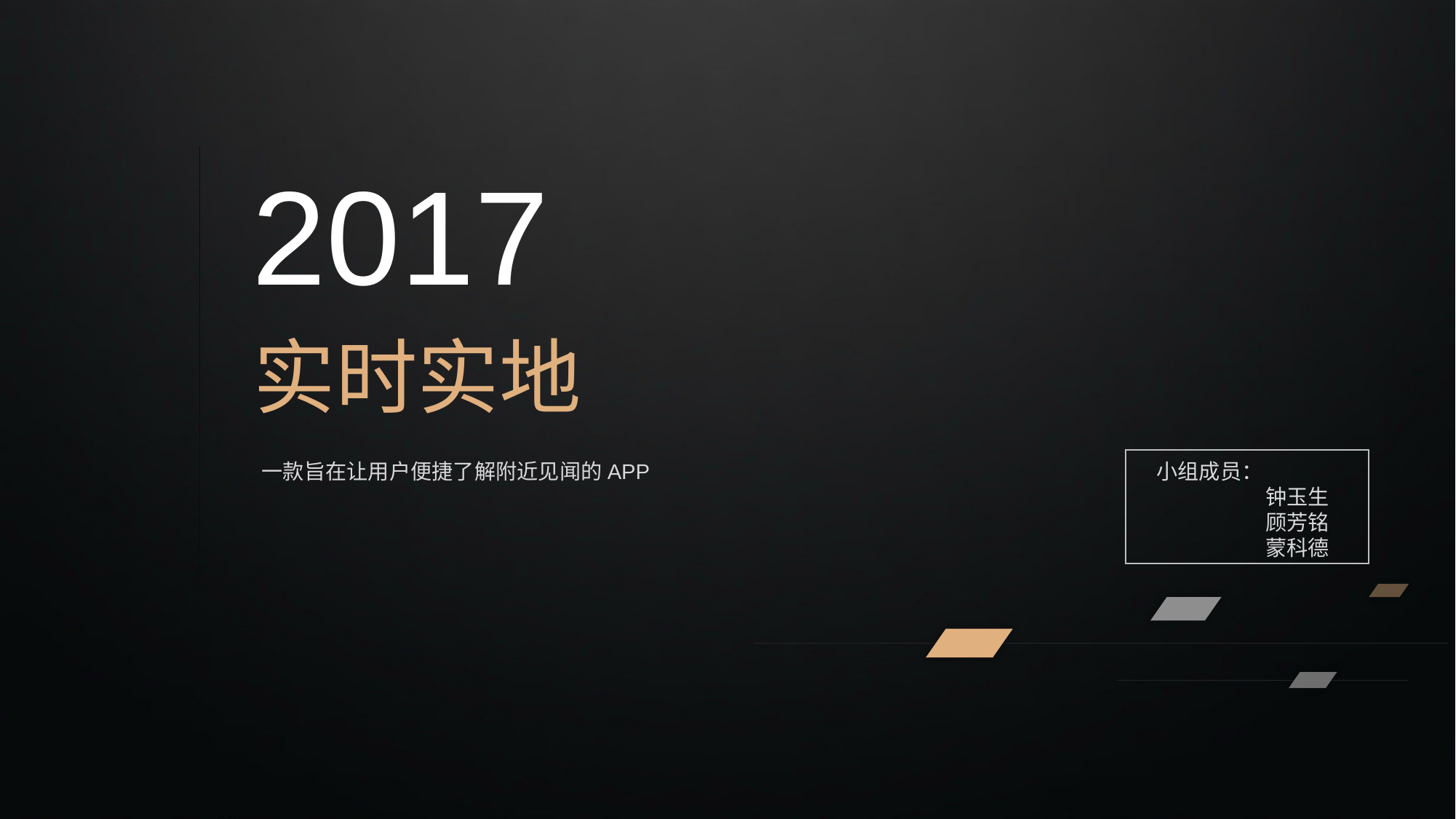

2017
实时实地

小组成员：
	钟玉生
	顾芳铭
	蒙科德
一款旨在让用户便捷了解附近见闻的APP